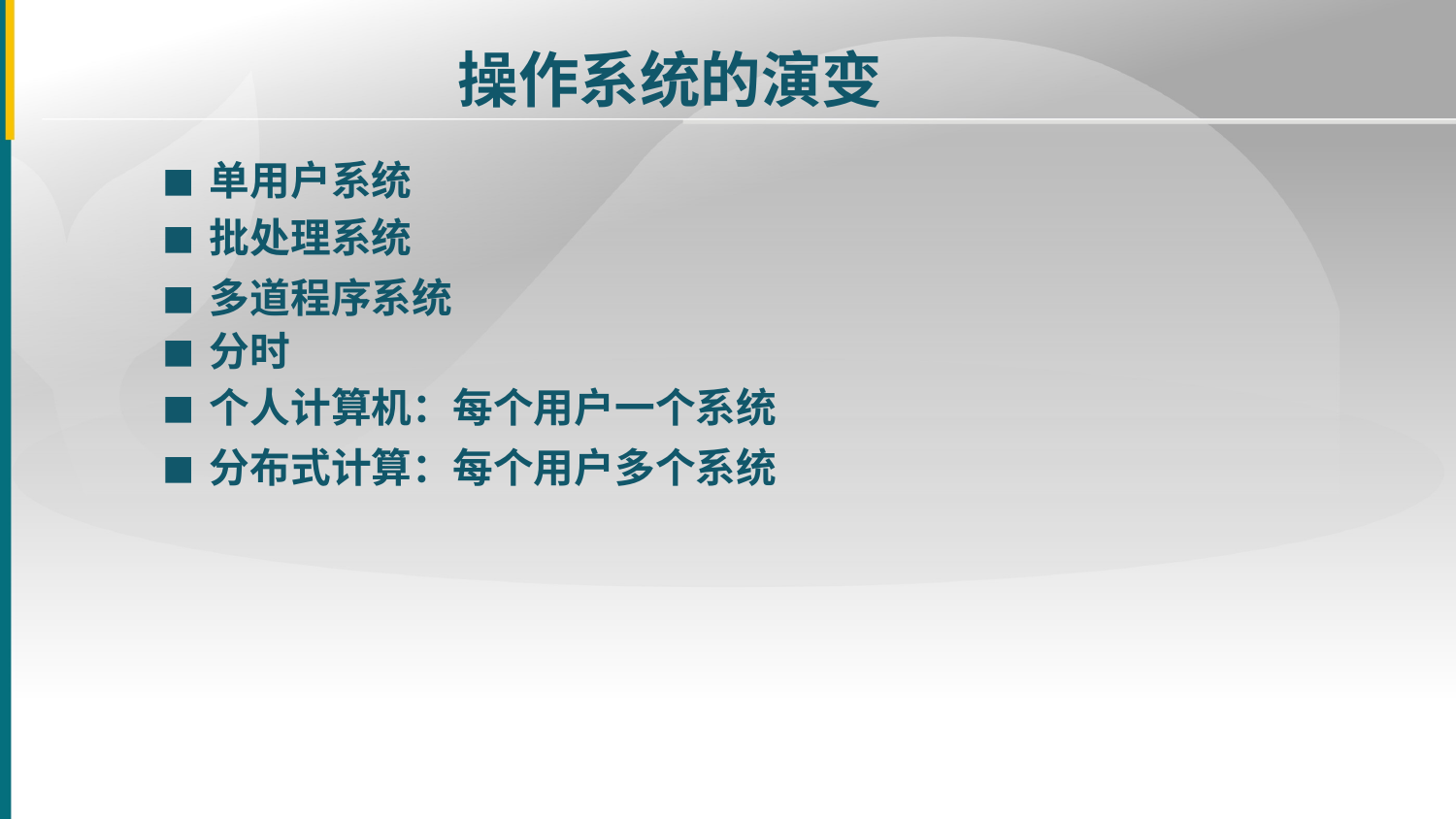

操作系统的演变
■ 单用户系统
■ 批处理系统
■ 多道程序系统
■ 分时
■ 个人计算机：每个用户一个系统
■ 分布式计算：每个用户多个系统